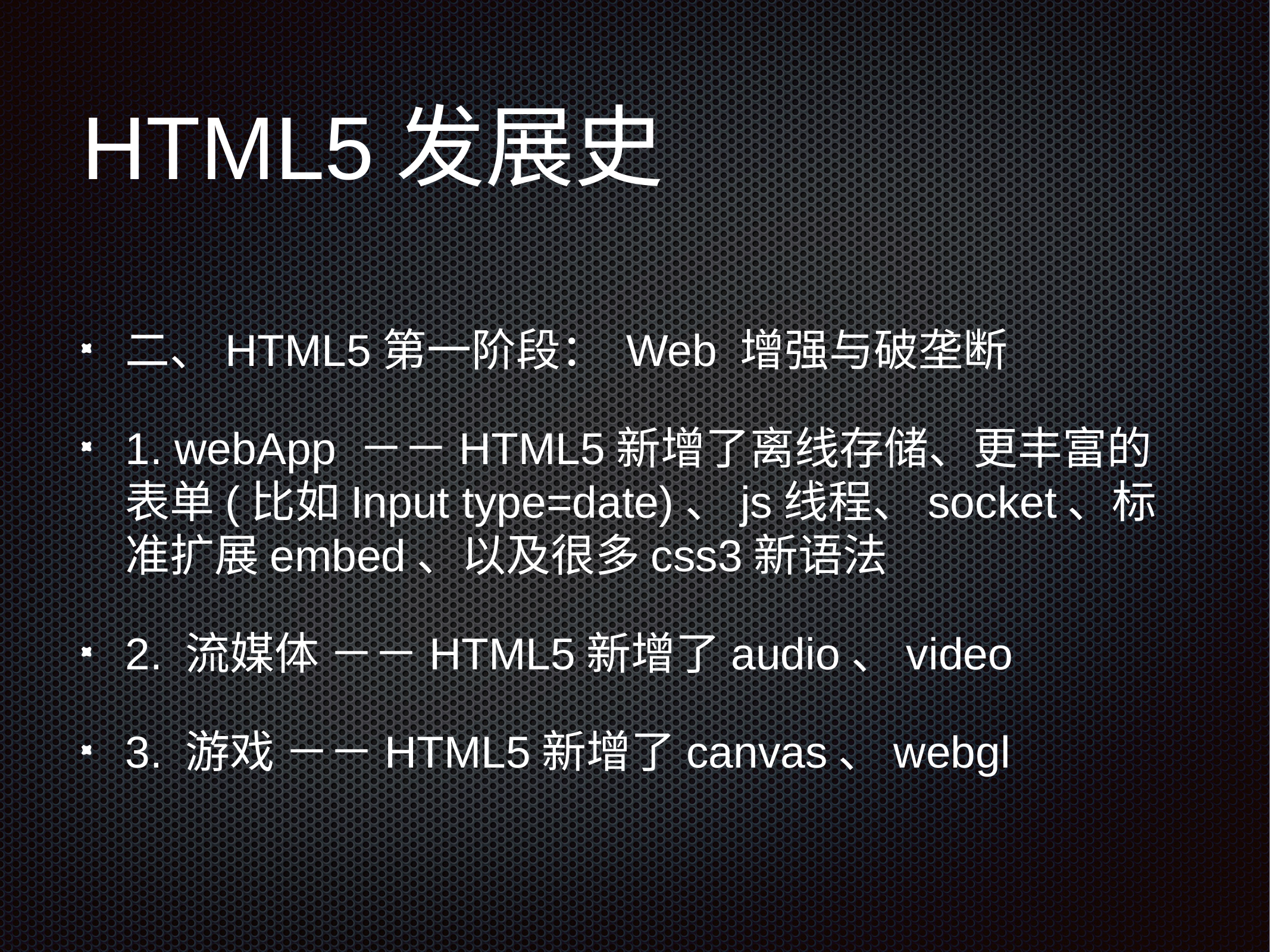

# HTML5发展史
二、HTML5第一阶段： Web 增强与破垄断
1. webApp －－HTML5新增了离线存储、更丰富的表单(比如Input type=date)、js线程、socket、标准扩展embed、以及很多css3新语法
2. 流媒体 －－HTML5新增了audio、video
3. 游戏 －－HTML5新增了canvas、webgl